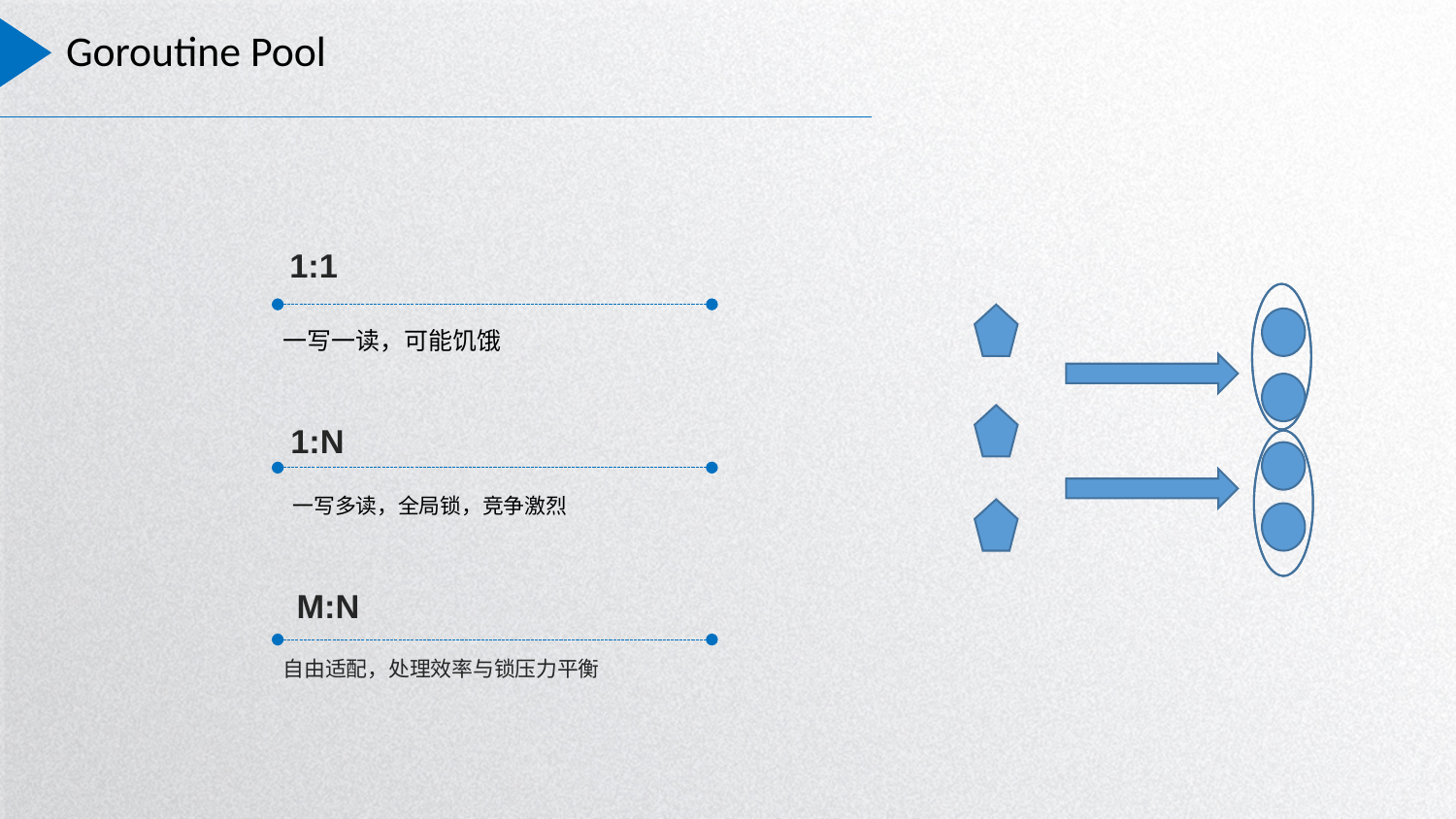

E6636BC20180234D78A0072836F0BF7012B9B20017B52B70A6D98136B1692B569B4DB638E16B8B03221924083846D7EBBA19217A31D0BB311BBFC215713E1DD124FE9FADEE2794A7548B25C761F245D6DCC1E3E77492517FB8FF11984C0F4C58DAD62B913E3
# Goroutine Pool

1:1

一写一读，可能饥饿

1:N
 一写多读，全局锁，竞争激烈
M:N
自由适配，处理效率与锁压力平衡